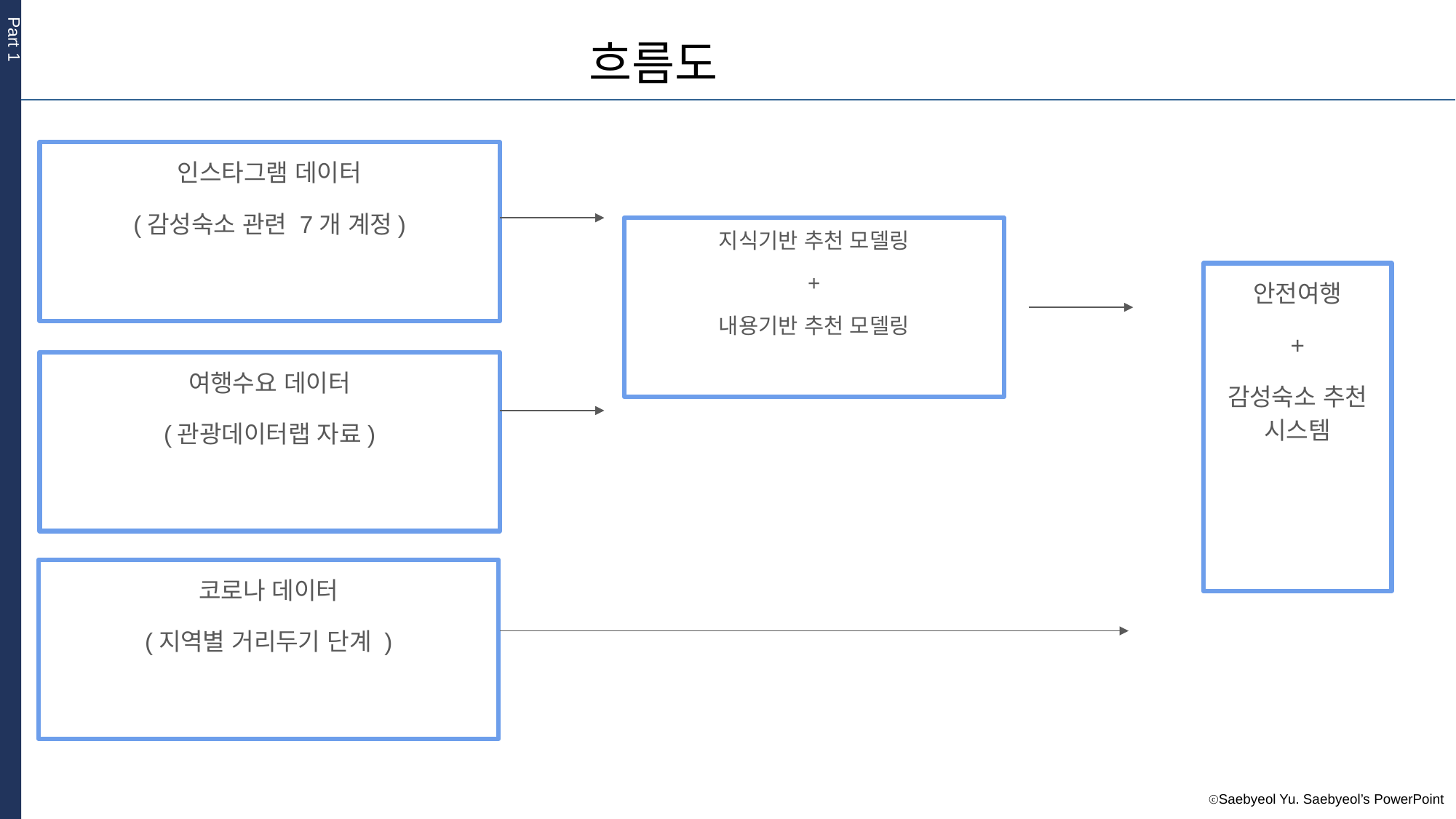

흐름도
Part 1
인스타그램 데이터
(감성숙소 관련 7개 계정)
지식기반 추천 모델링
+
내용기반 추천 모델링
안전여행
+
감성숙소 추천 시스템
여행수요 데이터
(관광데이터랩 자료)
코로나 데이터
(지역별 거리두기 단계 )